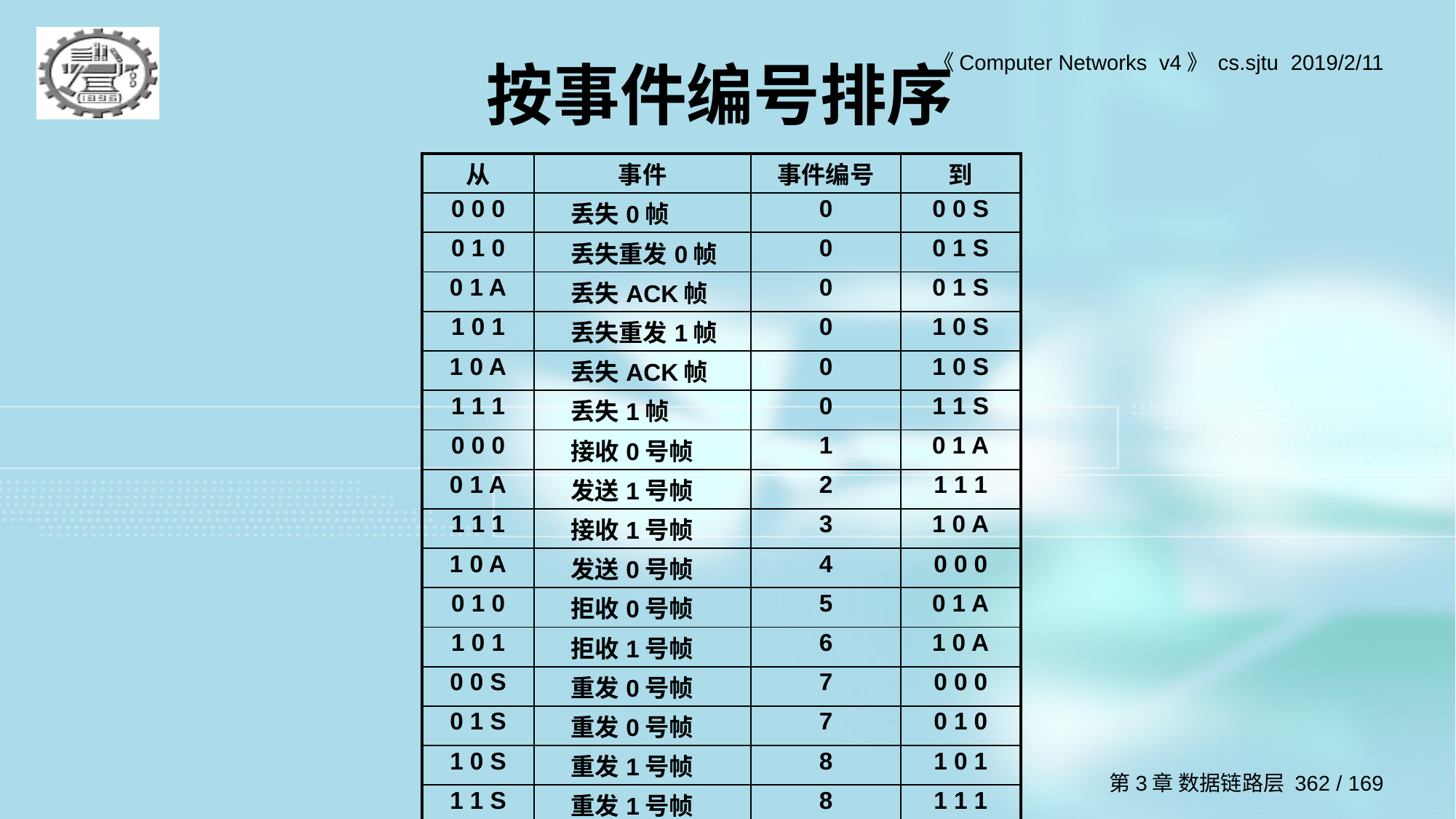

# 按事件编号排序
| 从 | 事件 | 事件编号 | 到 |
| --- | --- | --- | --- |
| 0 0 0 | 丢失0帧 | 0 | 0 0 S |
| 0 1 0 | 丢失重发0帧 | 0 | 0 1 S |
| 0 1 A | 丢失ACK帧 | 0 | 0 1 S |
| 1 0 1 | 丢失重发1帧 | 0 | 1 0 S |
| 1 0 A | 丢失ACK帧 | 0 | 1 0 S |
| 1 1 1 | 丢失1帧 | 0 | 1 1 S |
| 0 0 0 | 接收0号帧 | 1 | 0 1 A |
| 0 1 A | 发送1号帧 | 2 | 1 1 1 |
| 1 1 1 | 接收1号帧 | 3 | 1 0 A |
| 1 0 A | 发送0号帧 | 4 | 0 0 0 |
| 0 1 0 | 拒收0号帧 | 5 | 0 1 A |
| 1 0 1 | 拒收1号帧 | 6 | 1 0 A |
| 0 0 S | 重发0号帧 | 7 | 0 0 0 |
| 0 1 S | 重发0号帧 | 7 | 0 1 0 |
| 1 0 S | 重发1号帧 | 8 | 1 0 1 |
| 1 1 S | 重发1号帧 | 8 | 1 1 1 |